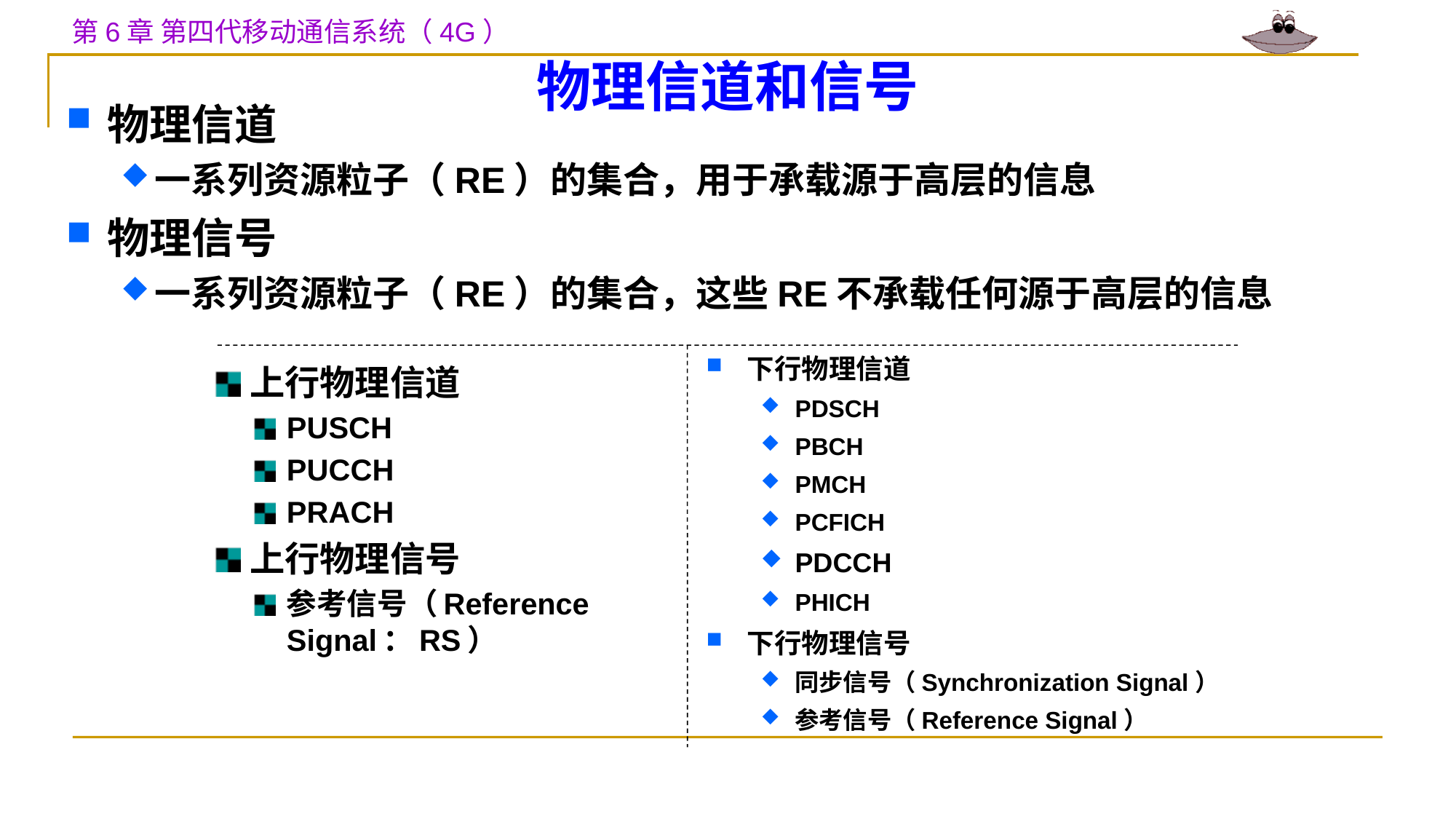

# 物理信道和信号
物理信道
一系列资源粒子（RE）的集合，用于承载源于高层的信息
物理信号
一系列资源粒子（RE）的集合，这些RE不承载任何源于高层的信息
下行物理信道
PDSCH
PBCH
PMCH
PCFICH
PDCCH
PHICH
下行物理信号
同步信号（Synchronization Signal）
参考信号（Reference Signal）

上行物理信道
PUSCH
PUCCH
PRACH
上行物理信号
参考信号（Reference Signal：RS）